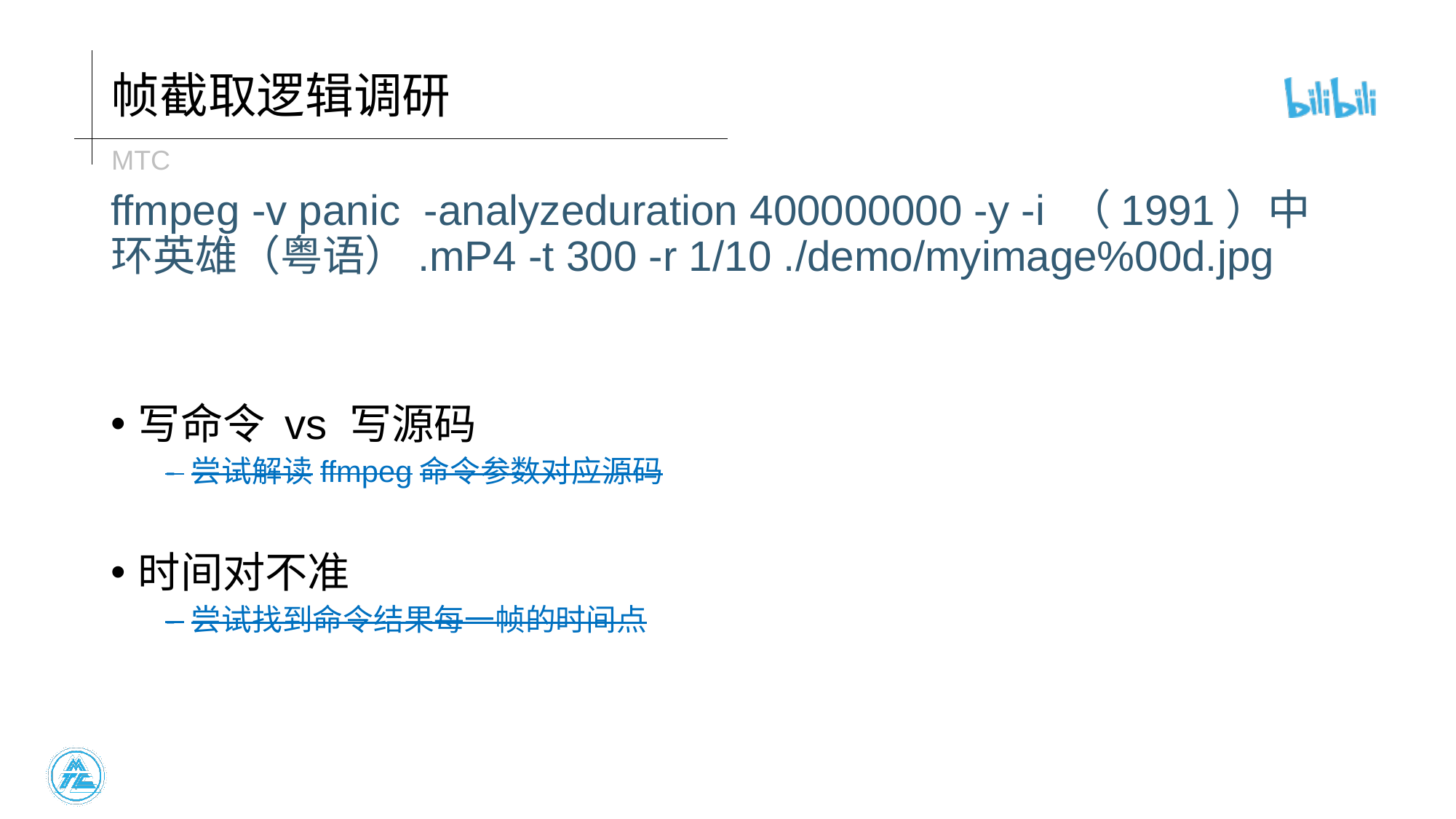

# 帧截取逻辑调研
ffmpeg -v panic  -analyzeduration 400000000 -y -i （1991）中环英雄（粤语）.mP4 -t 300 -r 1/10 ./demo/myimage%00d.jpg

写命令 vs 写源码
- 尝试解读ffmpeg命令参数对应源码

时间对不准
- 尝试找到命令结果每一帧的时间点